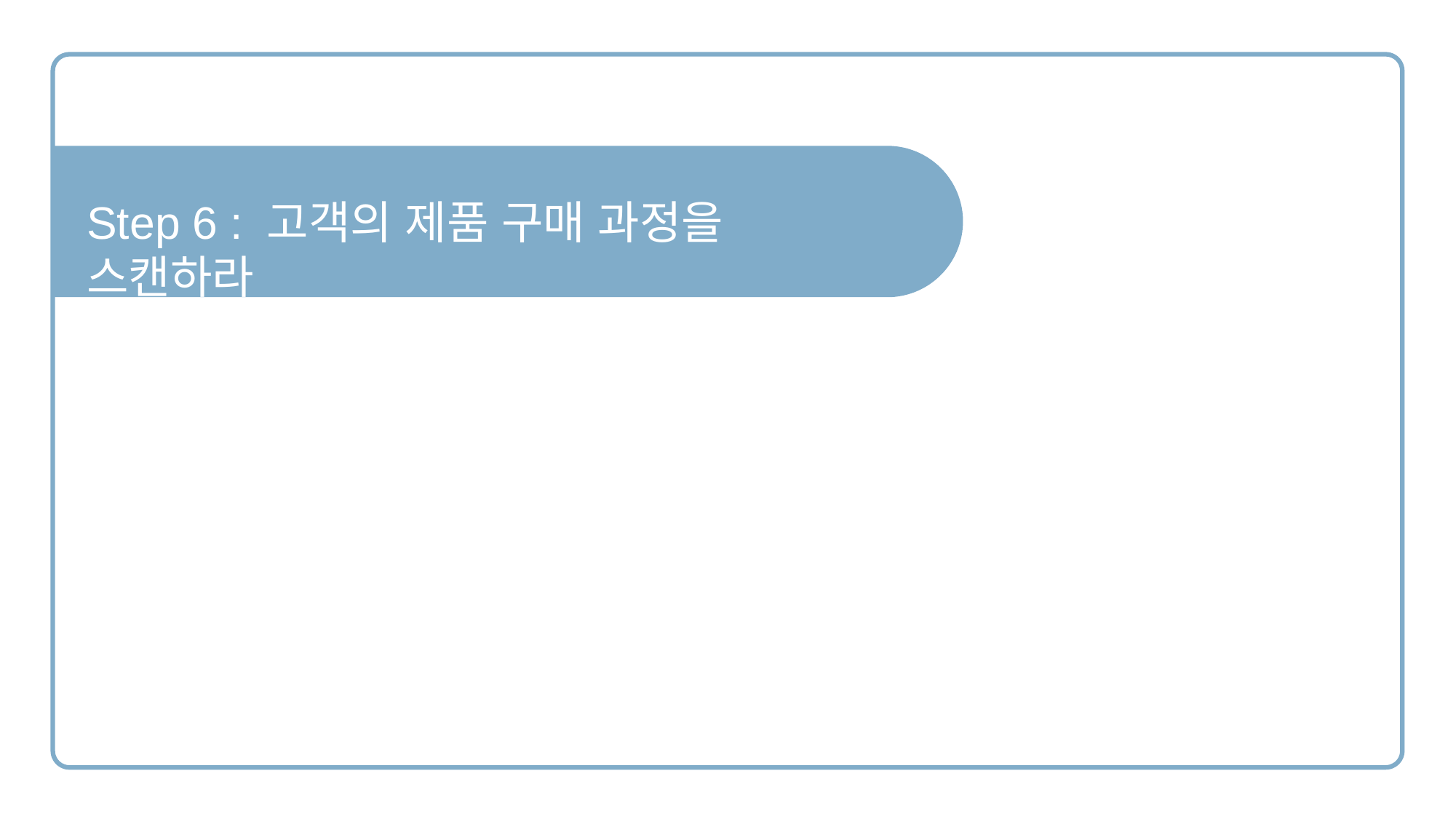

Step 6 : 고객의 제품 구매 과정을 스캔하라